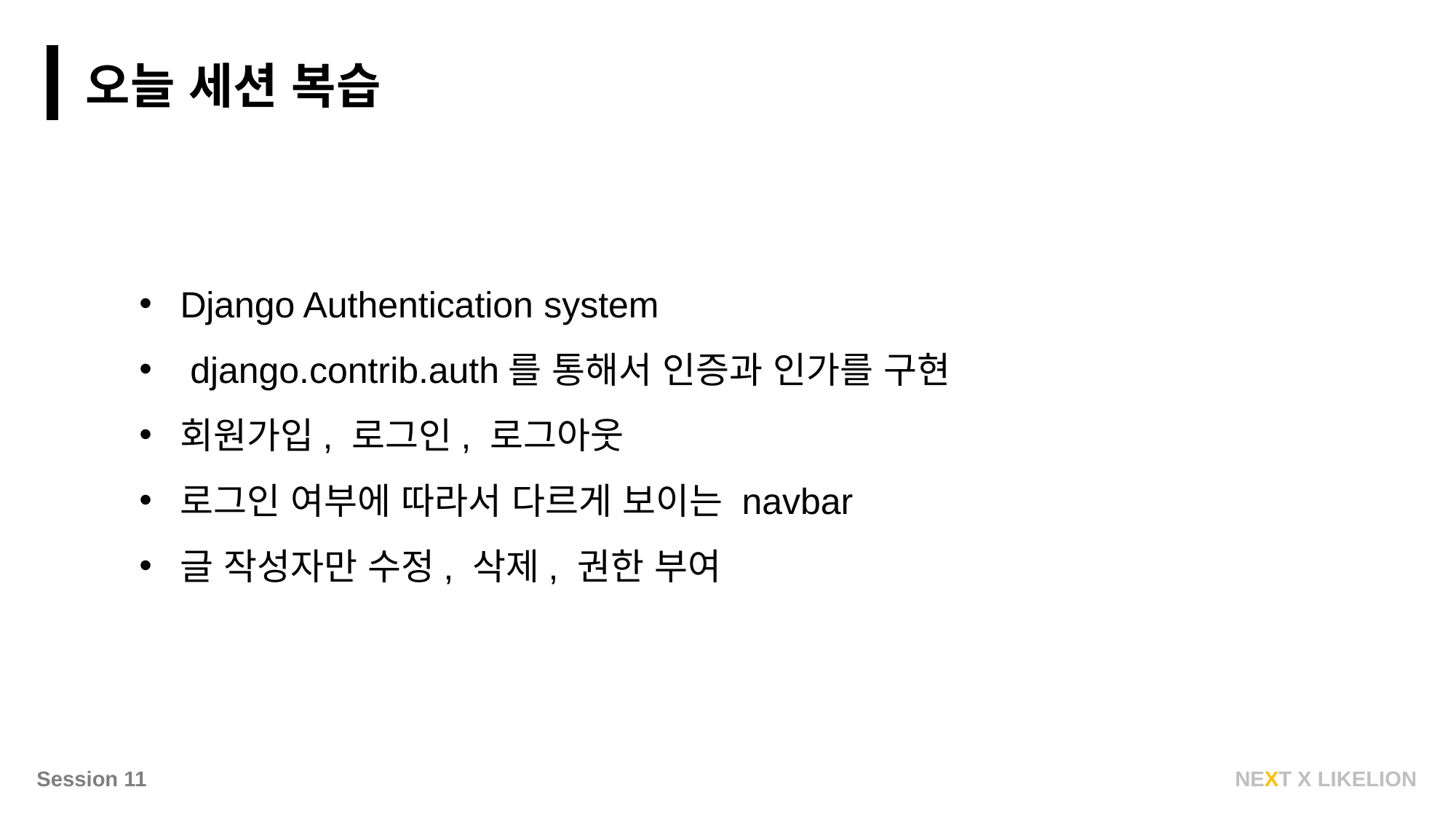

오늘 세션 복습
Django Authentication system
 django.contrib.auth를 통해서 인증과 인가를 구현
회원가입, 로그인, 로그아웃
로그인 여부에 따라서 다르게 보이는 navbar
글 작성자만 수정, 삭제, 권한 부여

NEXT X LIKELION
Session 11